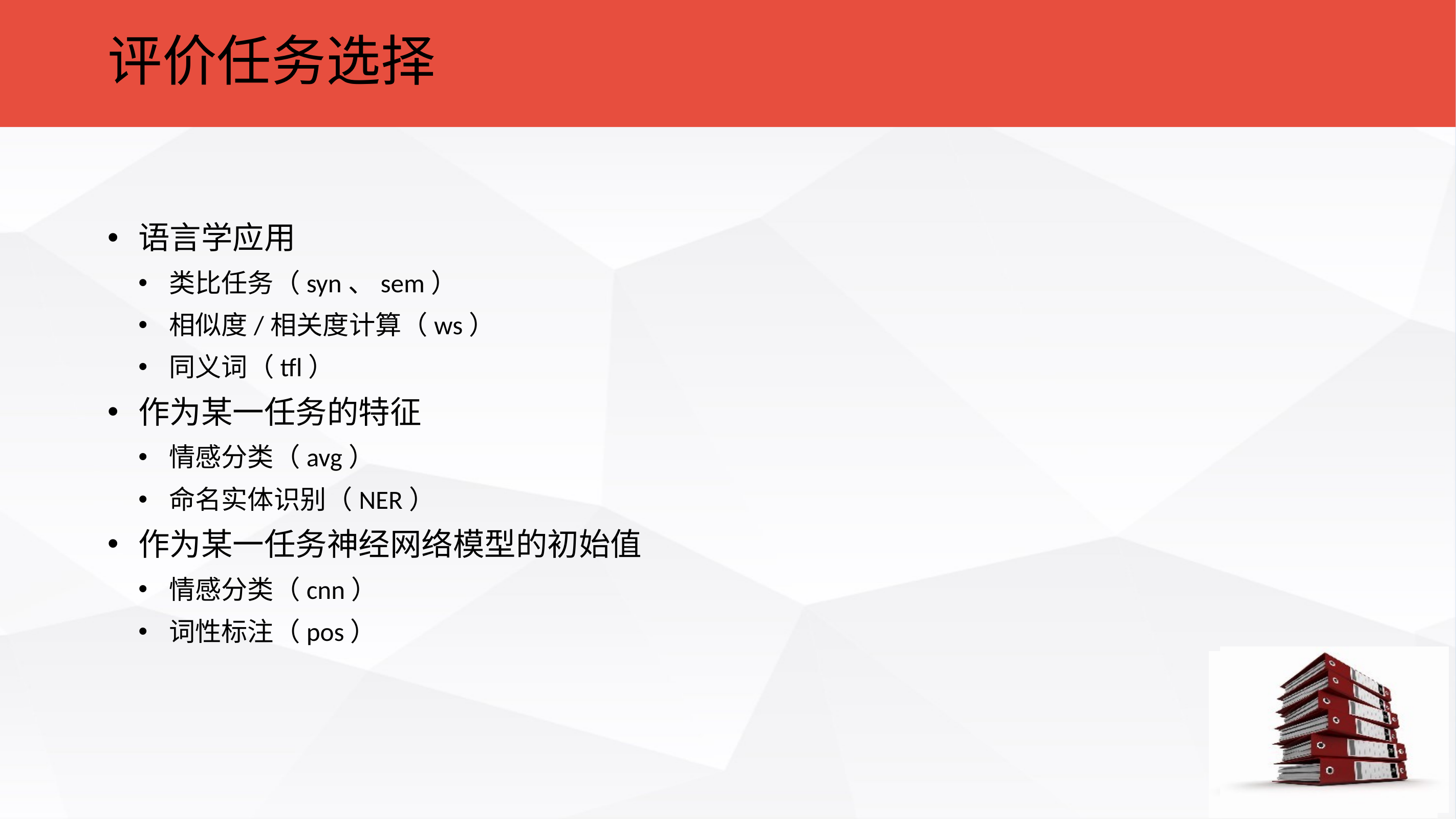

评价任务选择
语言学应用
类比任务（syn、sem）
相似度/相关度计算（ws）
同义词（tfl）
作为某一任务的特征
情感分类（avg）
命名实体识别（NER）
作为某一任务神经网络模型的初始值
情感分类（cnn）
词性标注（pos）